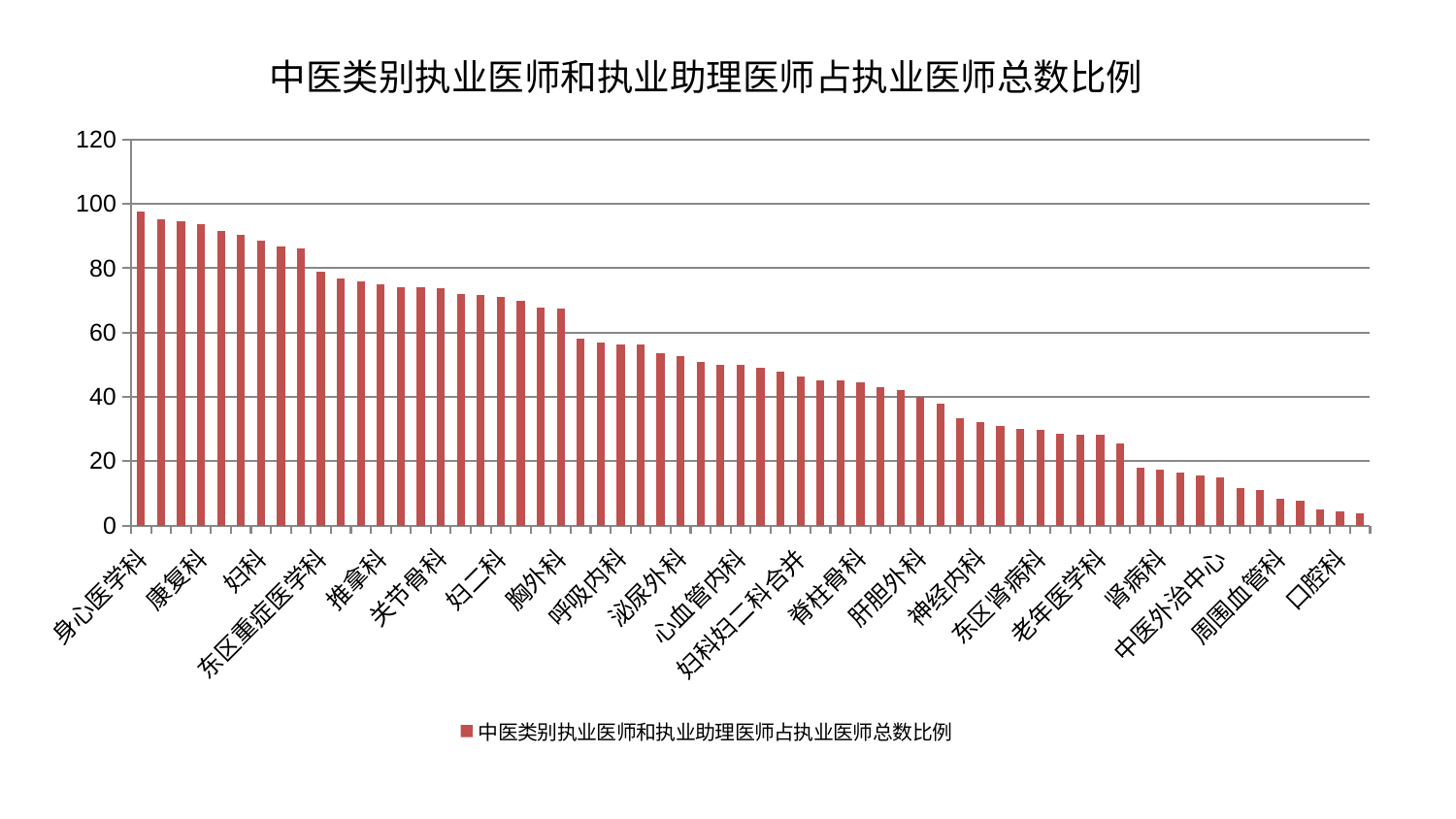

### Chart: 中医类别执业医师和执业助理医师占执业医师总数比例

| Category | 中医类别执业医师和执业助理医师占执业医师总数比例 |
|---|---|
| 身心医学科 | 97.57517834531306 |
| 西区重症医学科 | 95.10441879413492 |
| 乳腺甲状腺外科 | 94.67769952956742 |
| 康复科 | 93.60111941755542 |
| 心病三科 | 91.57237176616945 |
| 骨科 | 90.44404890745186 |
| 妇科 | 88.70603225255755 |
| 治未病中心 | 86.82360631264248 |
| 普通外科 | 86.15063564569591 |
| 东区重症医学科 | 78.80735573996714 |
| 神经外科 | 76.82362909615419 |
| 小儿骨科 | 75.84217352989684 |
| 推拿科 | 74.88586739499755 |
| 肛肠科 | 74.05412792831399 |
| 脑病一科 | 74.02944883476756 |
| 关节骨科 | 73.86623242847878 |
| 眼科 | 72.12910736617471 |
| 心病四科 | 71.68084429959978 |
| 妇二科 | 71.0510259529689 |
| 肝病科 | 69.91271423002064 |
| 心病二科 | 67.90917697637093 |
| 胸外科 | 67.5968097642188 |
| 创伤骨科 | 57.97944144046574 |
| 脑病三科 | 56.84570165661555 |
| 呼吸内科 | 56.19958453002245 |
| 小儿推拿科 | 56.18760762163515 |
| 产科 | 53.56153903377576 |
| 泌尿外科 | 52.631522309605195 |
| 肾脏内科 | 50.81088124381785 |
| 心病一科 | 49.86226138643162 |
| 心血管内科 | 49.85627308860625 |
| 针灸科 | 49.07874577791722 |
| 医院 | 47.77082859052286 |
| 妇科妇二科合并 | 46.334089465463755 |
| 脾胃病科 | 45.21649647362571 |
| 重症医学科 | 45.1945194712077 |
| 脊柱骨科 | 44.66553622581575 |
| 脾胃科消化科合并 | 43.12227022166293 |
| 运动损伤骨科 | 42.10950625722101 |
| 肝胆外科 | 39.886847537070544 |
| 中医经典科 | 37.73601166119356 |
| 美容皮肤科 | 33.353227126018645 |
| 神经内科 | 32.038799173100706 |
| 显微骨科 | 30.805120819726774 |
| 微创骨科 | 29.90061885664701 |
| 东区肾病科 | 29.59858760526828 |
| 肿瘤内科 | 28.468978125686697 |
| 儿科 | 28.364197971370864 |
| 老年医学科 | 28.319188446250145 |
| 皮肤科 | 25.566585788992736 |
| 血液科 | 17.990533213330394 |
| 肾病科 | 17.217111160514676 |
| 耳鼻喉科 | 16.385890083806597 |
| 男科 | 15.53512024651409 |
| 中医外治中心 | 15.04822038189937 |
| 风湿病科 | 11.600319998506347 |
| 消化内科 | 11.11185670526691 |
| 周围血管科 | 8.160614403023803 |
| 综合内科 | 7.544554247028379 |
| 内分泌科 | 5.042269376469344 |
| 口腔科 | 4.498477823008673 |
| 脑病二科 | 3.8768529913013827 |
310